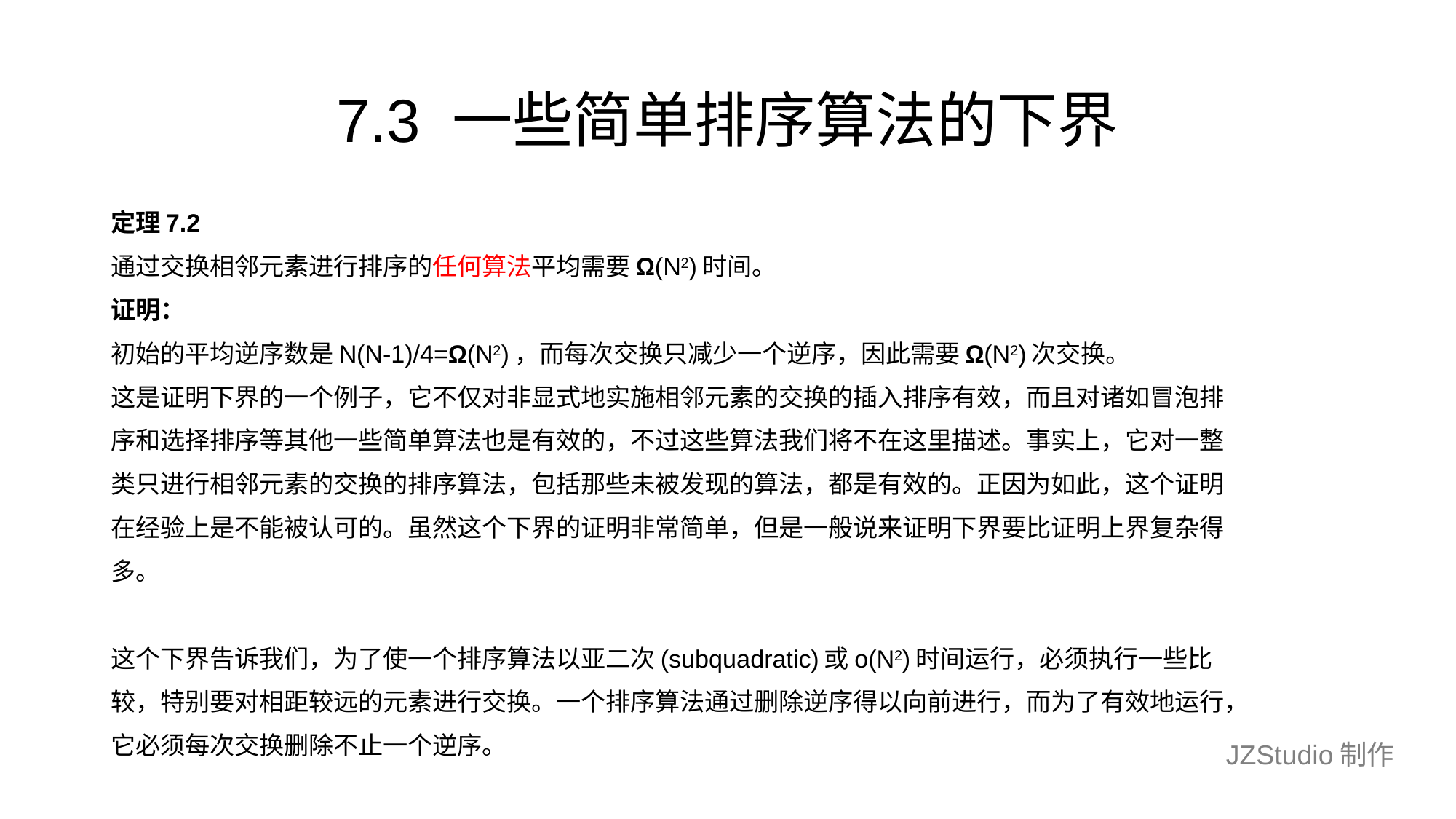

# 7.3 一些简单排序算法的下界
定理7.2
通过交换相邻元素进行排序的任何算法平均需要Ω(N2)时间。
证明：
初始的平均逆序数是N(N-1)/4=Ω(N2)，而每次交换只减少一个逆序，因此需要Ω(N2)次交换。
这是证明下界的一个例子，它不仅对非显式地实施相邻元素的交换的插入排序有效，而且对诸如冒泡排
序和选择排序等其他一些简单算法也是有效的，不过这些算法我们将不在这里描述。事实上，它对一整
类只进行相邻元素的交换的排序算法，包括那些未被发现的算法，都是有效的。正因为如此，这个证明
在经验上是不能被认可的。虽然这个下界的证明非常简单，但是一般说来证明下界要比证明上界复杂得
多。

这个下界告诉我们，为了使一个排序算法以亚二次(subquadratic)或o(N2)时间运行，必须执行一些比
较，特别要对相距较远的元素进行交换。一个排序算法通过删除逆序得以向前进行，而为了有效地运行，
它必须每次交换删除不止一个逆序。